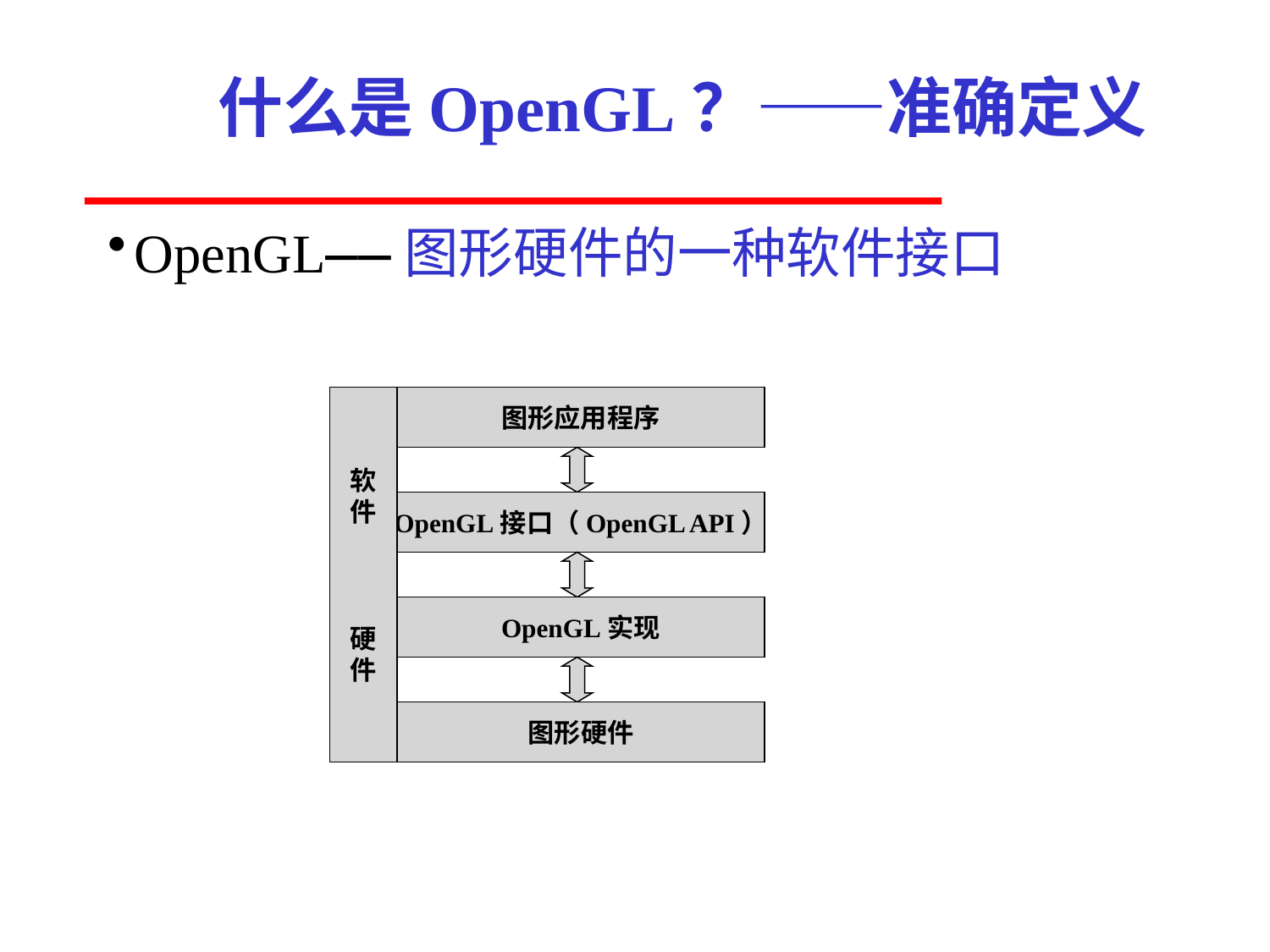

# 什么是OpenGL？——准确定义
OpenGL——图形硬件的一种软件接口

软
件

硬
件
图形应用程序

OpenGL接口（OpenGL API）

OpenGL实现

图形硬件